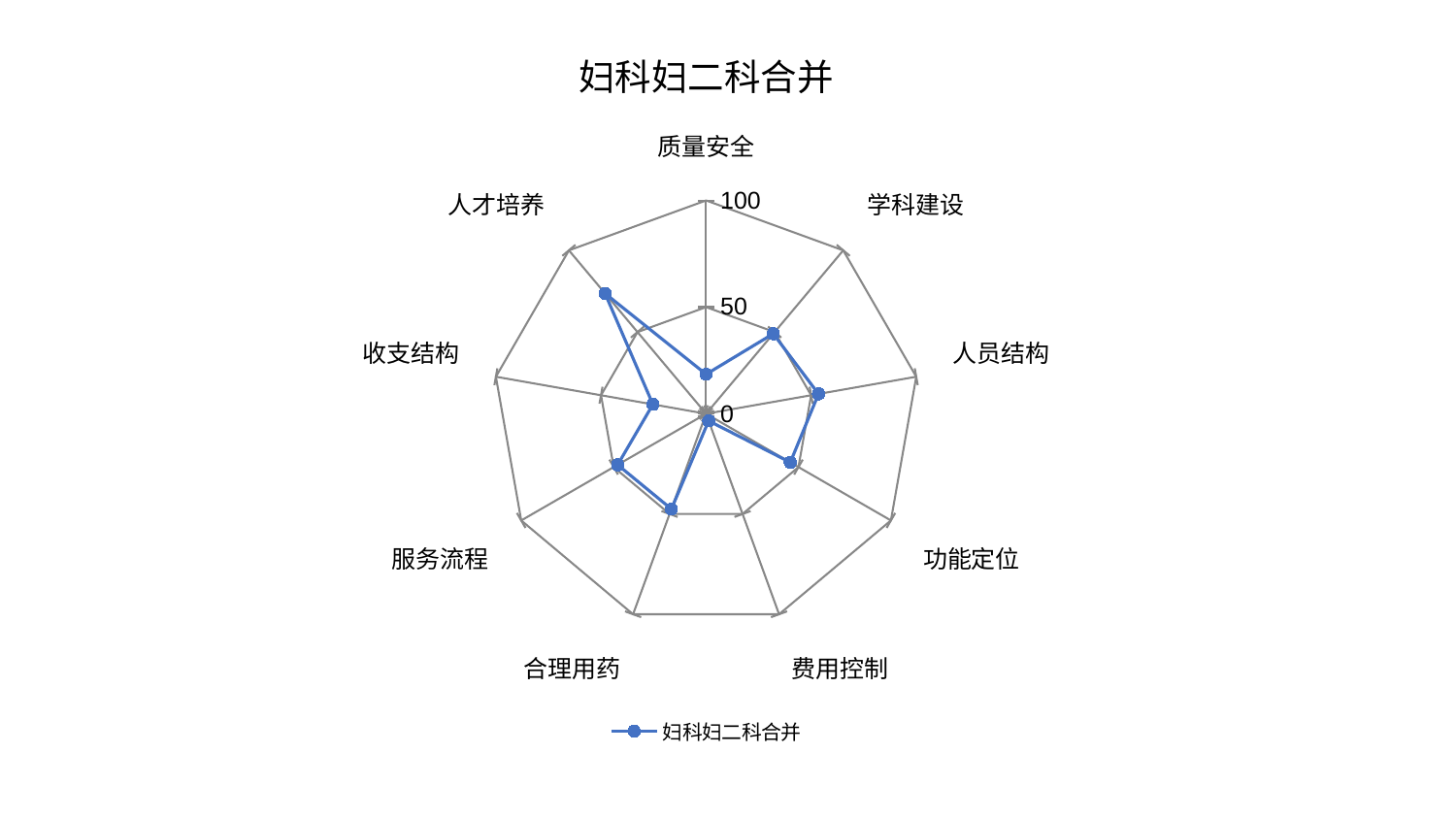

### Chart: 妇科妇二科合并

| Category | 妇科妇二科合并 |
|---|---|
| 质量安全 | 18.52796663442821 |
| 学科建设 | 48.974904752656784 |
| 人员结构 | 53.4923374770556 |
| 功能定位 | 45.574206135737526 |
| 费用控制 | 3.534413922992502 |
| 合理用药 | 47.52603275826288 |
| 服务流程 | 47.85024827990578 |
| 收支结构 | 25.310661418989586 |
| 人才培养 | 73.66017277969321 |
74